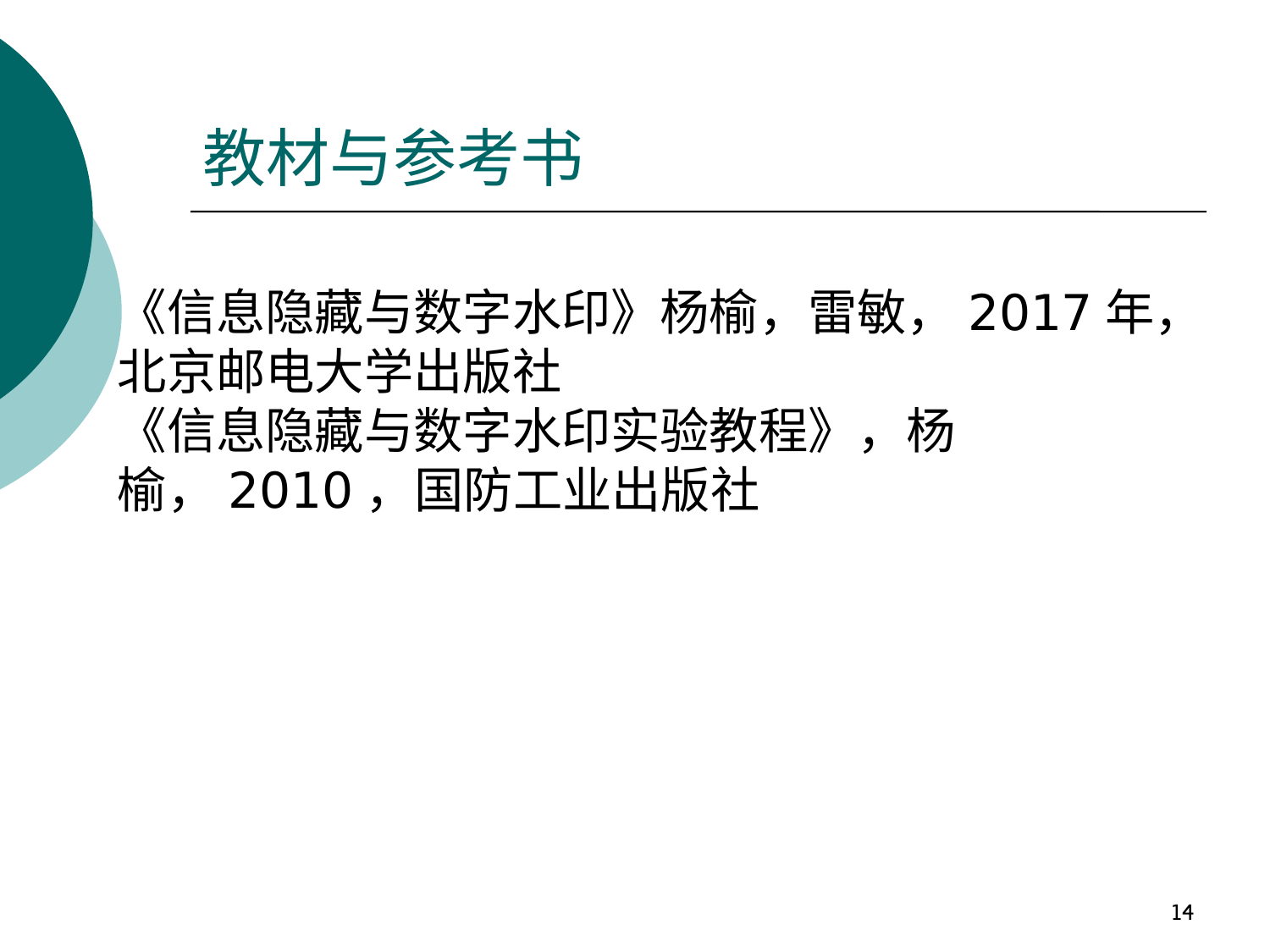

# 教材与参考书
《信息隐藏与数字水印》杨榆，雷敏，2017年，北京邮电大学出版社
《信息隐藏与数字水印实验教程》，杨榆，2010，国防工业出版社

14